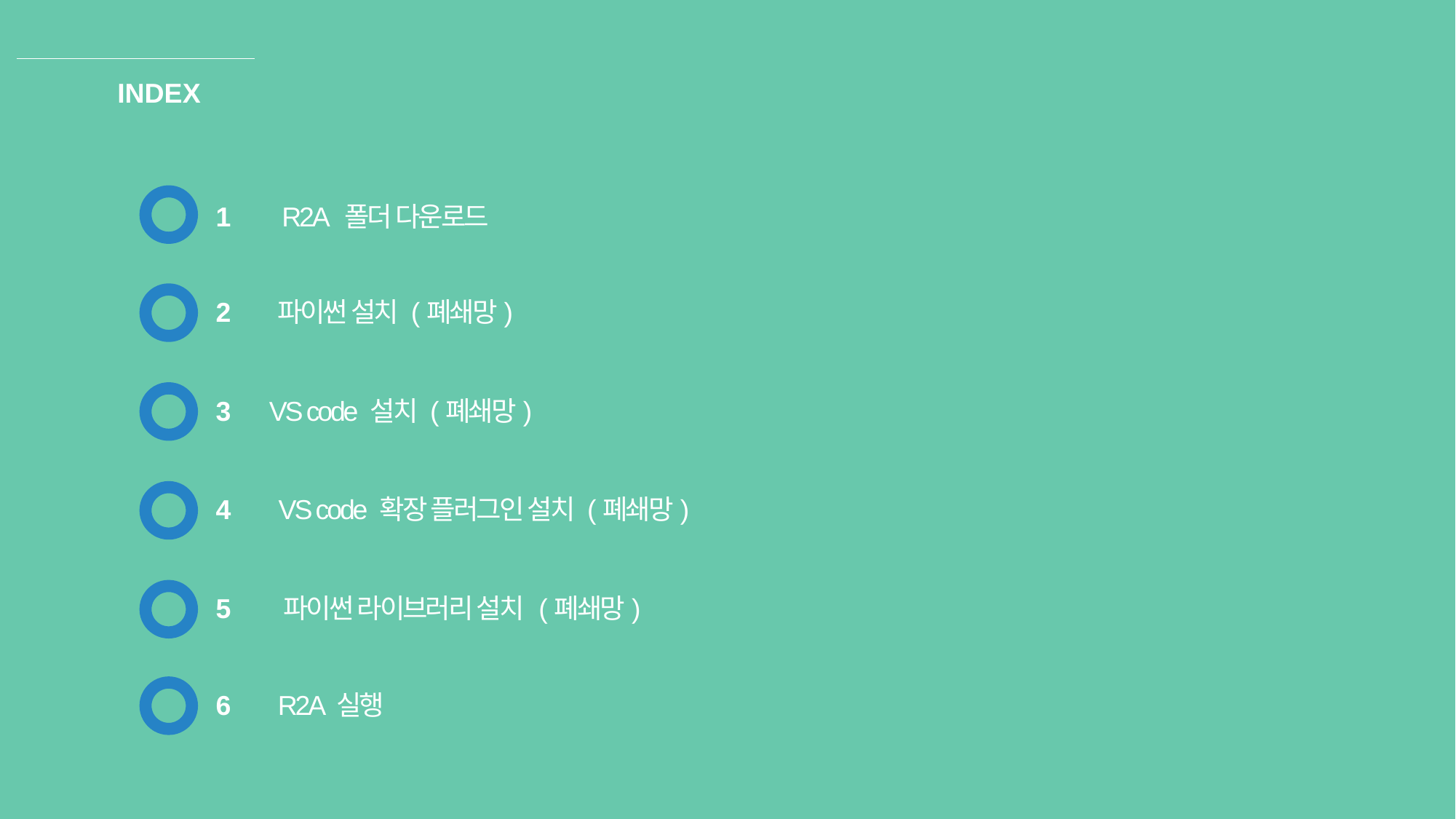

1
R2A 폴더 다운로드

2
파이썬 설치 (폐쇄망)

3
VS code 설치 (폐쇄망)

4
VS code 확장 플러그인 설치 (폐쇄망)

5
파이썬 라이브러리 설치 (폐쇄망)

6
R2A 실행